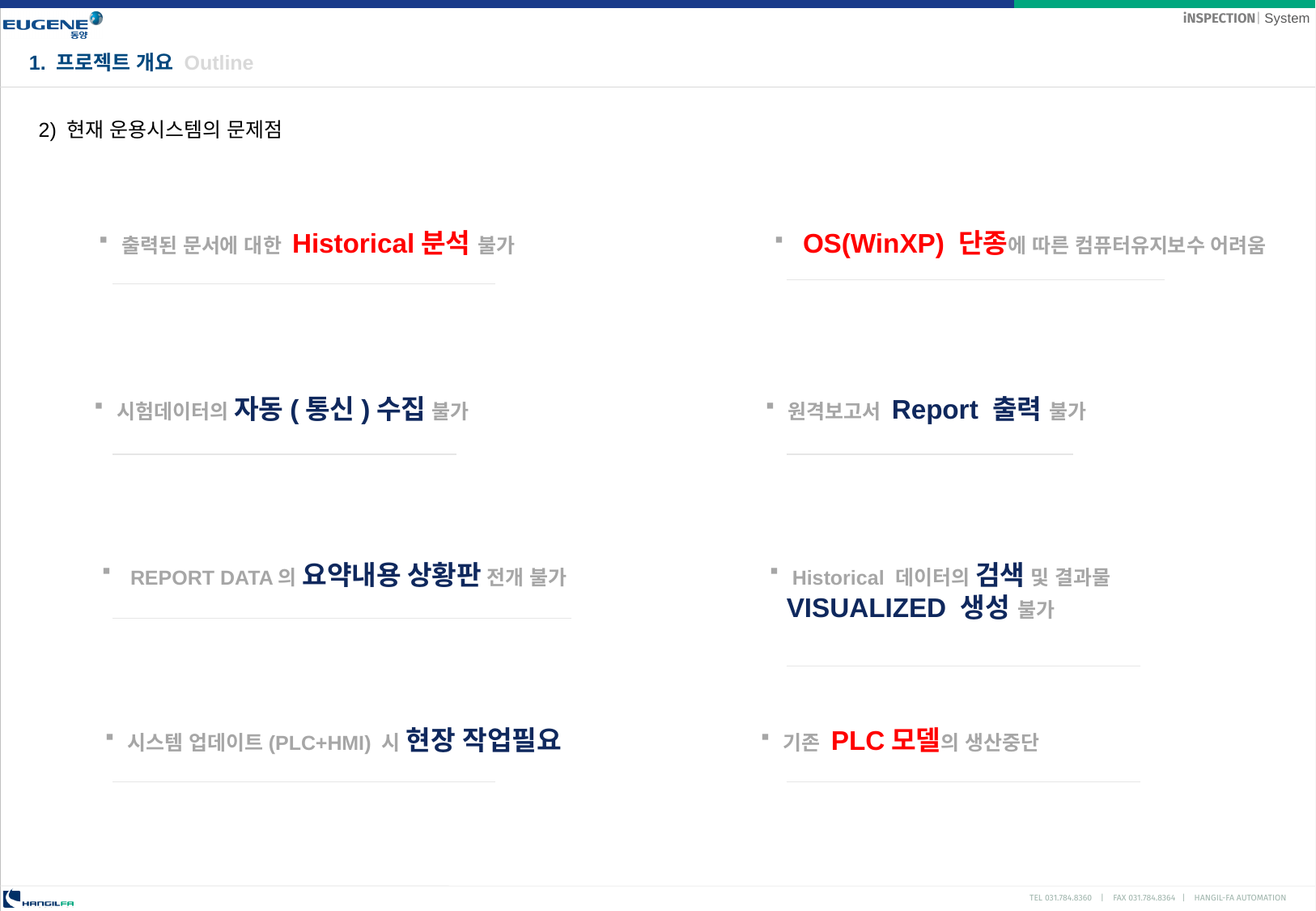

1. 프로젝트 개요 Outline
2) 현재 운용시스템의 문제점
출력된 문서에 대한 Historical분석 불가
 OS(WinXP) 단종에 따른 컴퓨터유지보수 어려움
시험데이터의 자동(통신)수집 불가
원격보고서 Report 출력 불가
 REPORT DATA의 요약내용 상황판 전개 불가
Historical 데이터의 검색 및 결과물
   VISUALIZED 생성 불가
시스템 업데이트(PLC+HMI) 시 현장 작업필요
기존 PLC모델의 생산중단